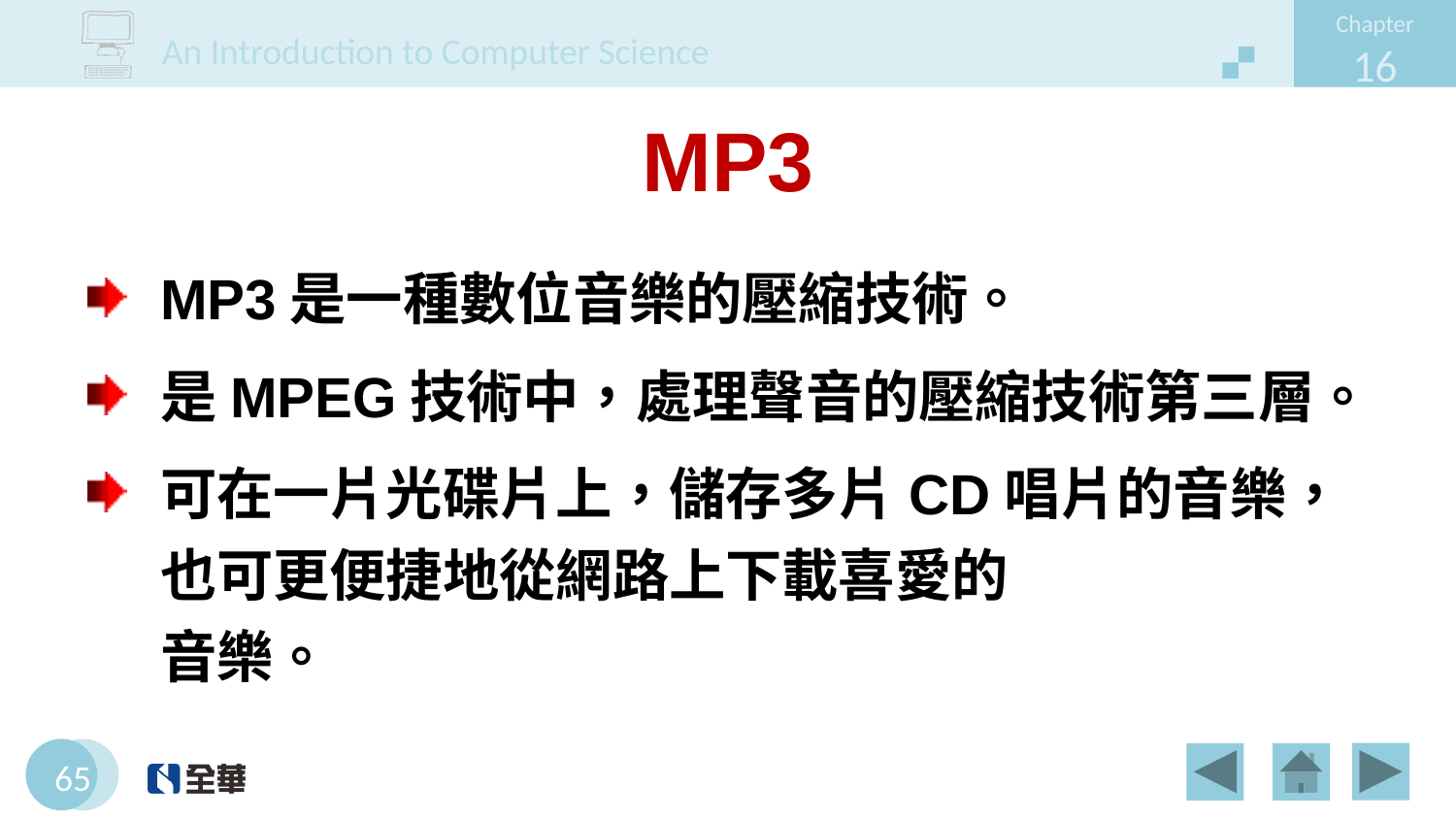

# MP3
MP3是一種數位音樂的壓縮技術。
是MPEG技術中，處理聲音的壓縮技術第三層。
可在一片光碟片上，儲存多片CD唱片的音樂，也可更便捷地從網路上下載喜愛的
音樂。